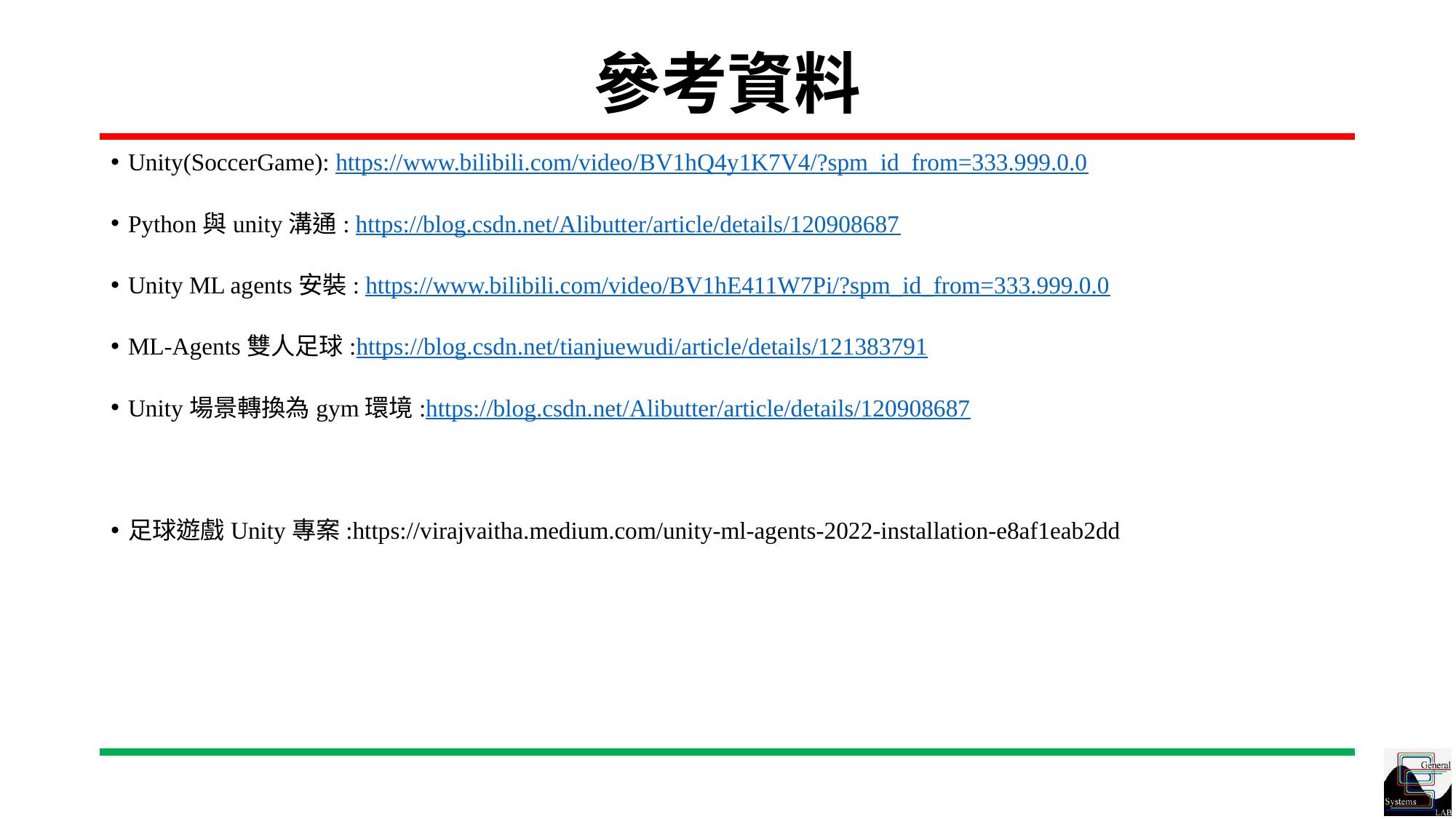

# 參考資料
Unity(SoccerGame): https://www.bilibili.com/video/BV1hQ4y1K7V4/?spm_id_from=333.999.0.0

Python與unity溝通: https://blog.csdn.net/Alibutter/article/details/120908687

Unity ML agents安裝: https://www.bilibili.com/video/BV1hE411W7Pi/?spm_id_from=333.999.0.0

ML-Agents雙人足球:https://blog.csdn.net/tianjuewudi/article/details/121383791

Unity場景轉換為gym環境:https://blog.csdn.net/Alibutter/article/details/120908687

足球遊戲Unity專案:https://virajvaitha.medium.com/unity-ml-agents-2022-installation-e8af1eab2dd